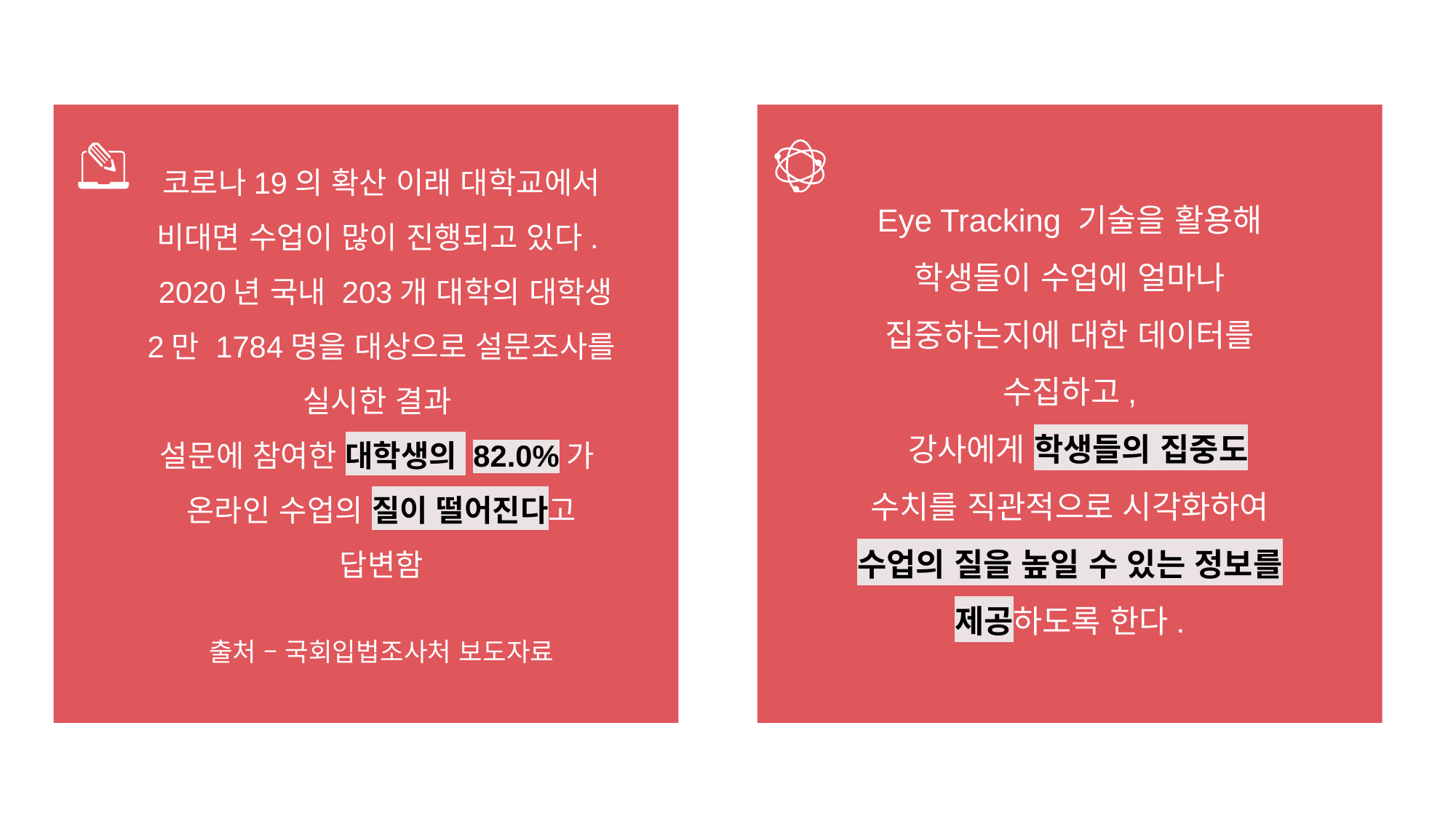

Eye Tracking 기술을 활용해 학생들이 수업에 얼마나 집중하는지에 대한 데이터를 수집하고,
 강사에게 학생들의 집중도 수치를 직관적으로 시각화하여 수업의 질을 높일 수 있는 정보를 제공하도록 한다.
코로나19의 확산 이래 대학교에서 비대면 수업이 많이 진행되고 있다.
 2020년 국내 203개 대학의 대학생 2만 1784명을 대상으로 설문조사를 실시한 결과
설문에 참여한 대학생의 82.0%가
온라인 수업의 질이 떨어진다고 답변함

출처 – 국회입법조사처 보도자료